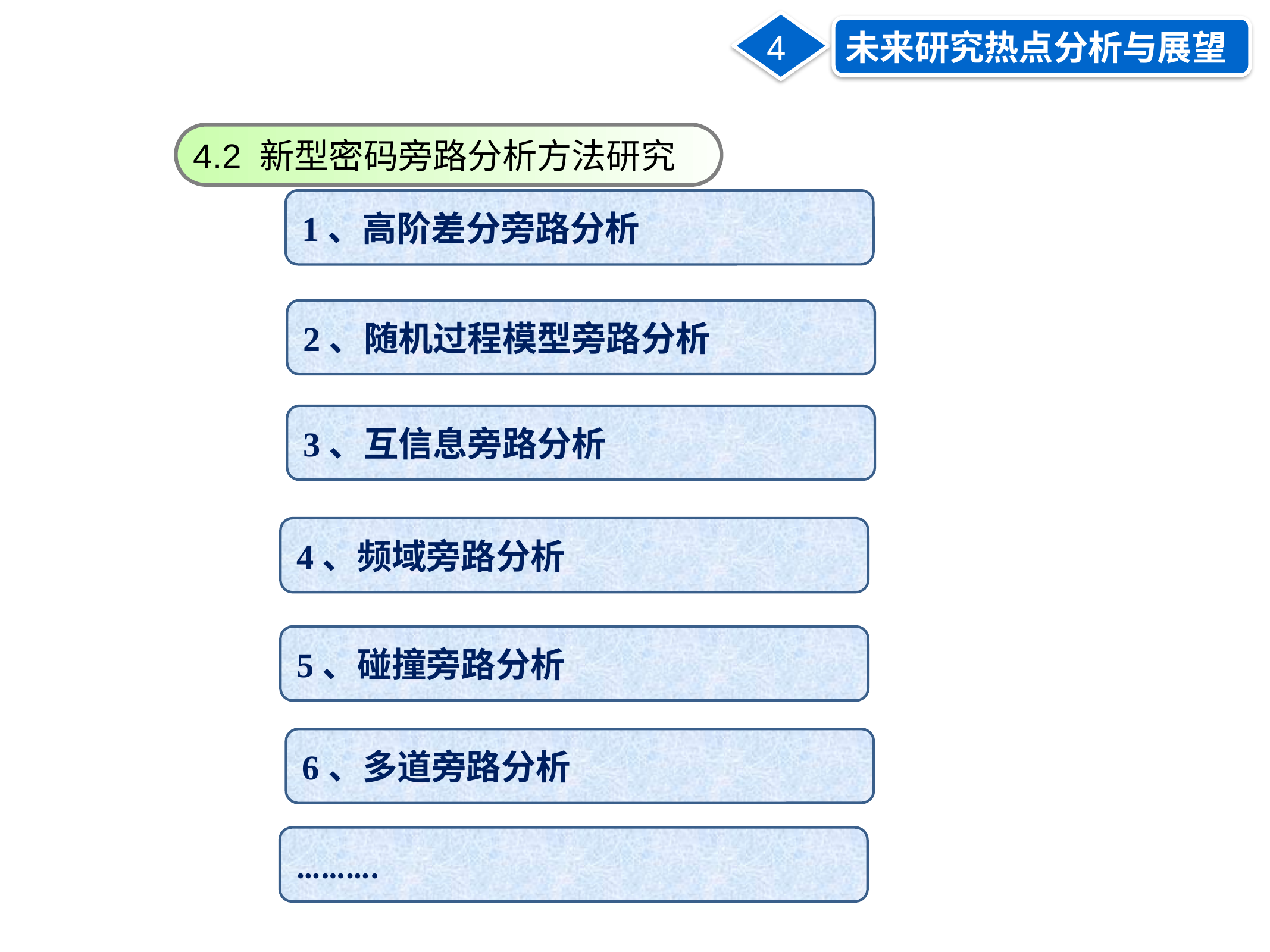

4
未来研究热点分析与展望
4.2 新型密码旁路分析方法研究
1、高阶差分旁路分析
2、随机过程模型旁路分析
3、互信息旁路分析
4、频域旁路分析
5、碰撞旁路分析
6、多道旁路分析
……….